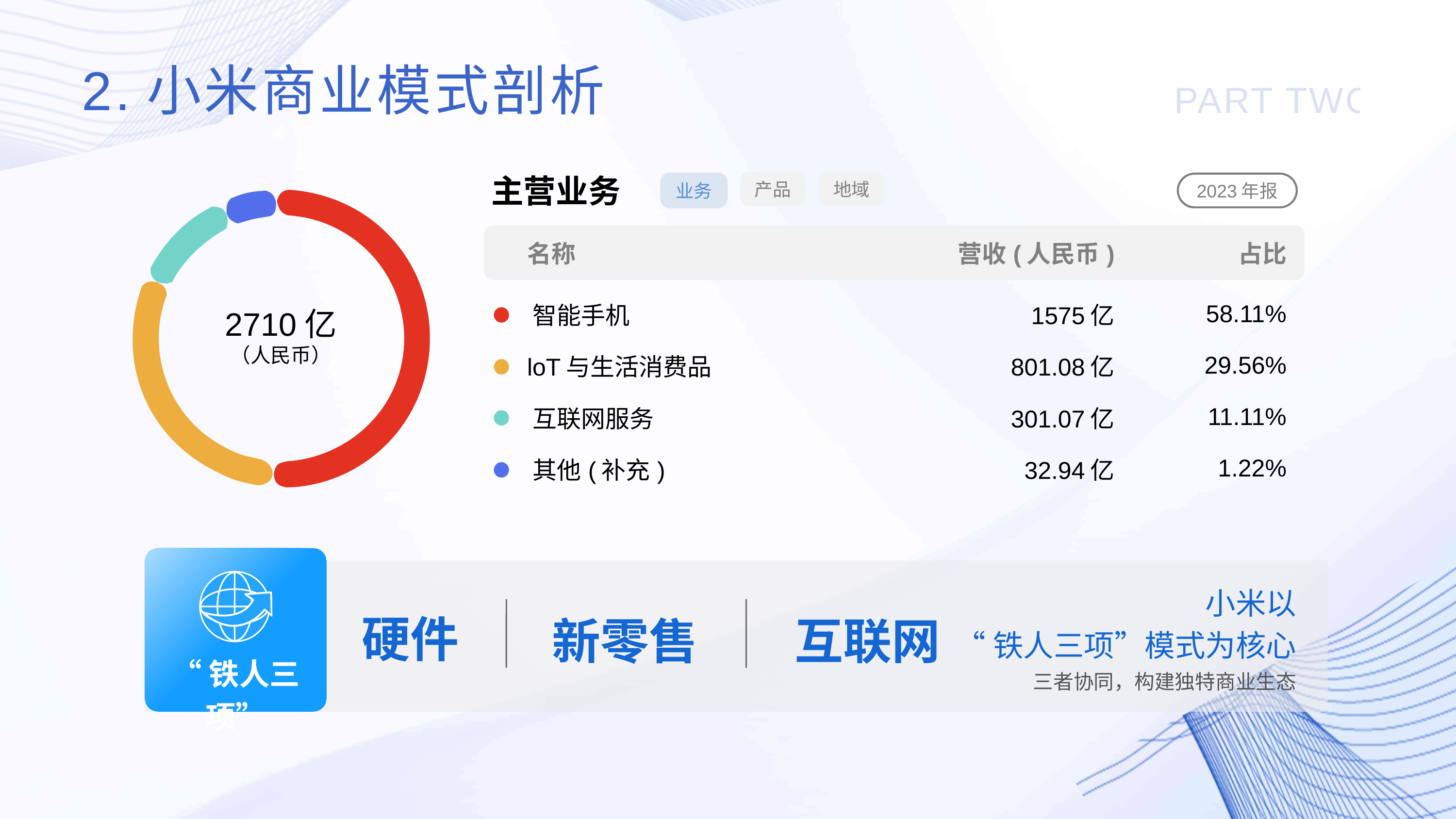

2.小米商业模式剖析
PART TWO
主营业务
产品
地域
业务
2023年报
| 名称 | 营收(人民币) | 占比 |
| --- | --- | --- |
| · 智能手机 | 1575亿 | 58.11% |
| · loT与生活消费品 | 801.08亿 | 29.56% |
| · 互联网服务 | 301.07亿 | 11.11% |
| · 其他(补充) | 32.94亿 | 1.22% |

2710亿
（人民币）

硬件

“铁人三项”
新零售
互联网
小米以
“铁人三项”模式为核心
三者协同，构建独特商业生态